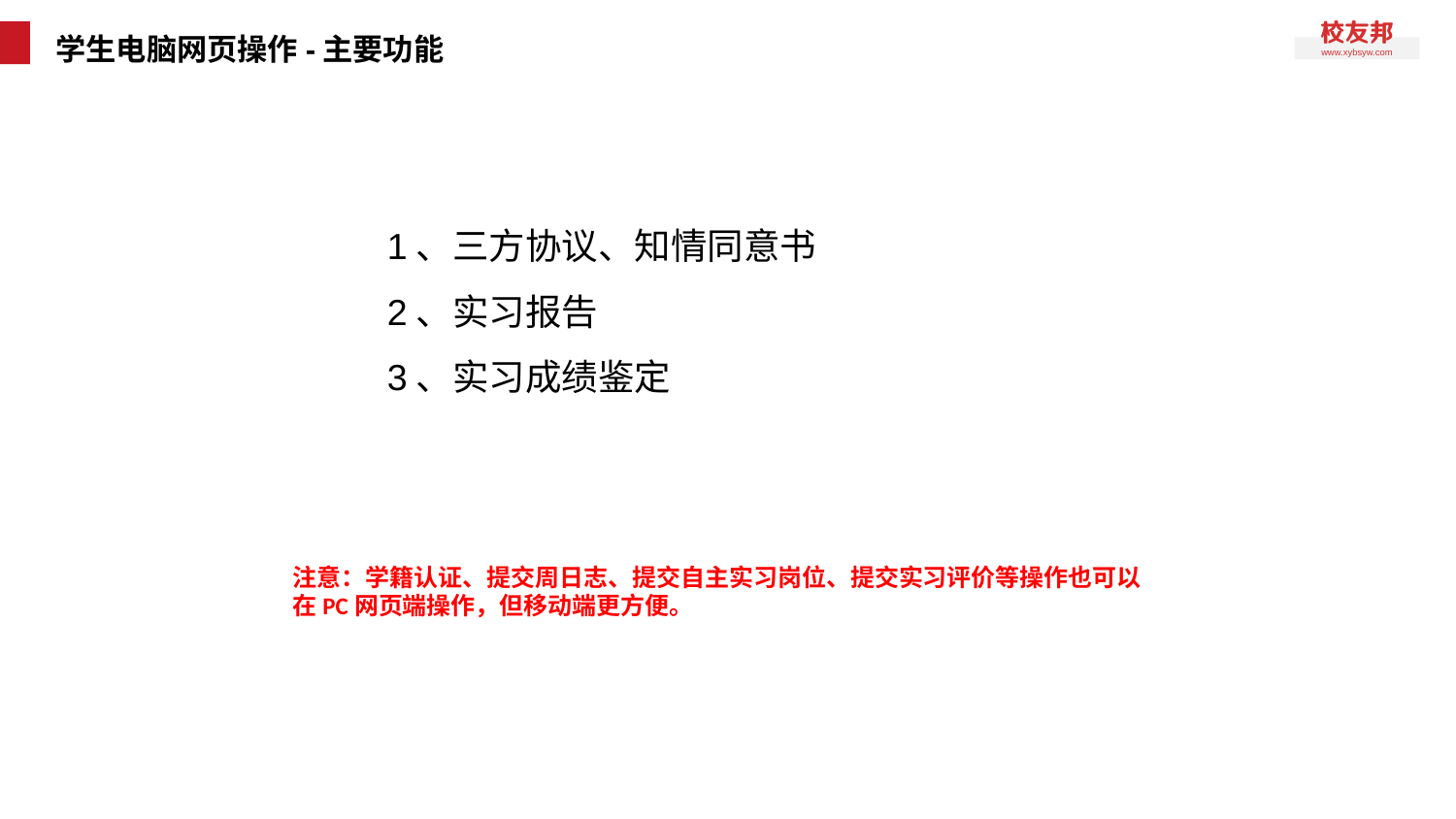

# 学生电脑网页操作-主要功能
1、三方协议、知情同意书
2、实习报告
3、实习成绩鉴定
注意：学籍认证、提交周日志、提交自主实习岗位、提交实习评价等操作也可以在PC网页端操作，但移动端更方便。